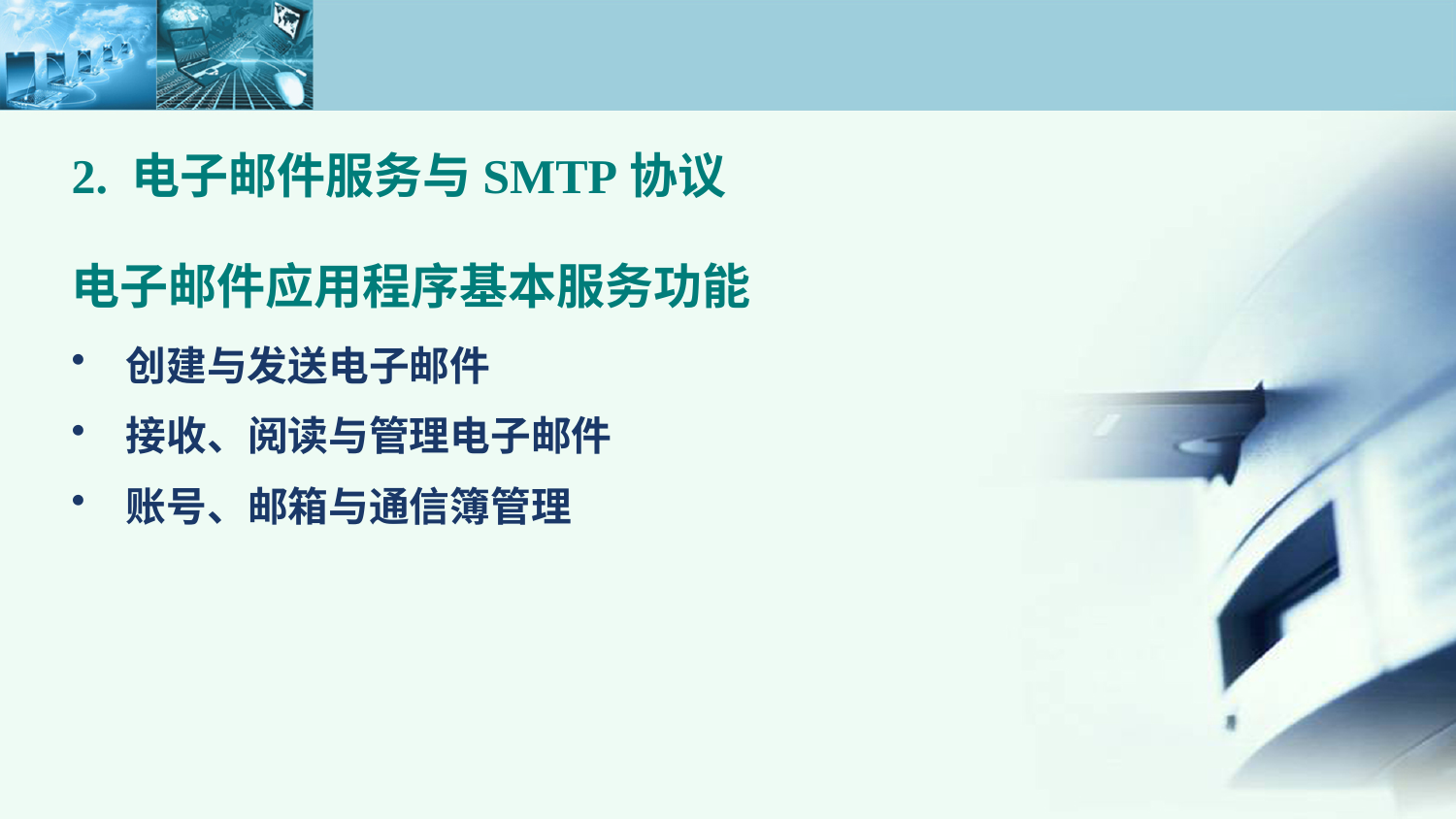

2. 电子邮件服务与SMTP协议
电子邮件应用程序基本服务功能
创建与发送电子邮件
接收、阅读与管理电子邮件
账号、邮箱与通信簿管理